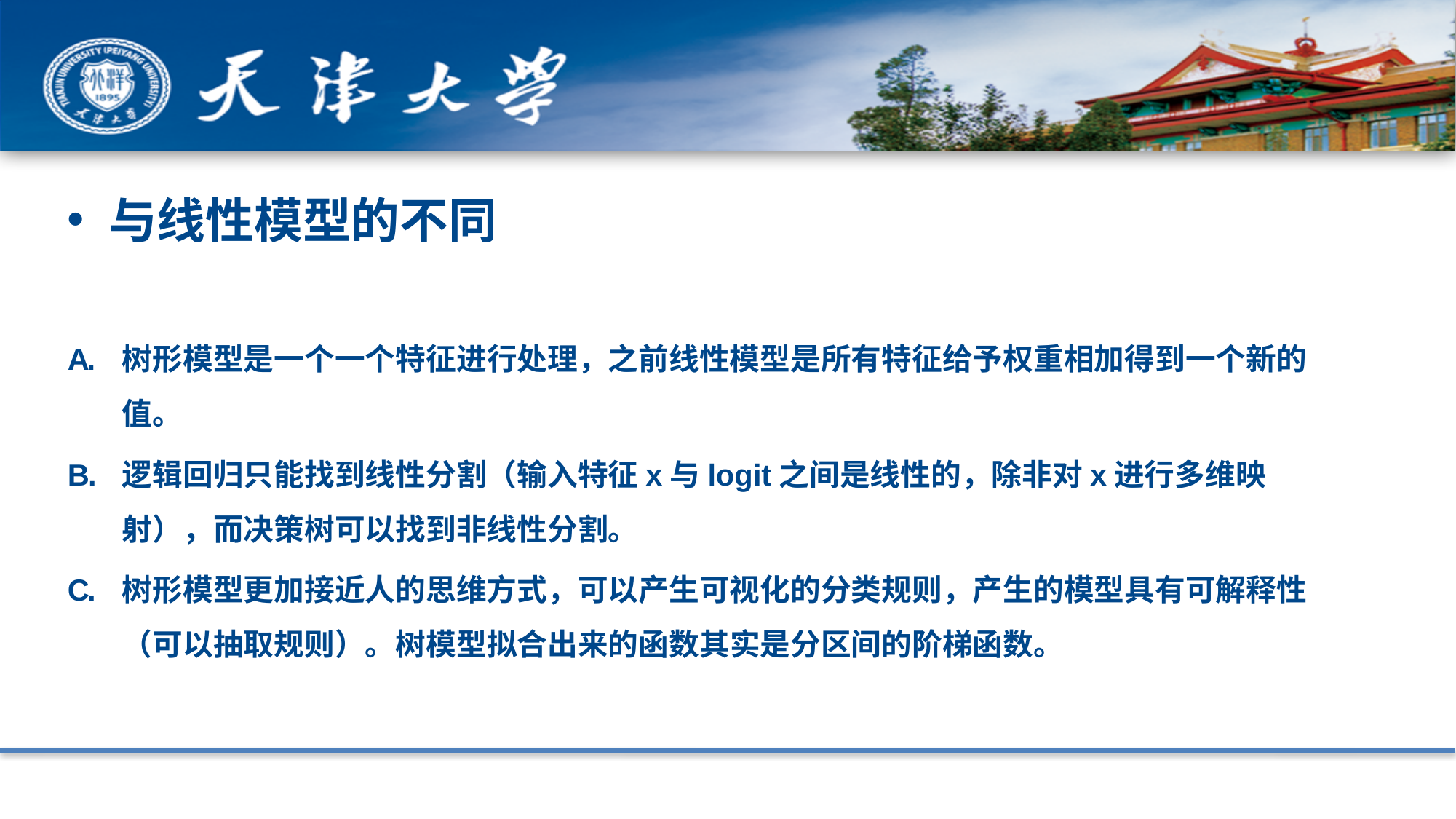

与线性模型的不同

树形模型是一个一个特征进行处理，之前线性模型是所有特征给予权重相加得到一个新的值。
逻辑回归只能找到线性分割（输入特征x与logit之间是线性的，除非对x进行多维映射），而决策树可以找到非线性分割。
树形模型更加接近人的思维方式，可以产生可视化的分类规则，产生的模型具有可解释性（可以抽取规则）。树模型拟合出来的函数其实是分区间的阶梯函数。